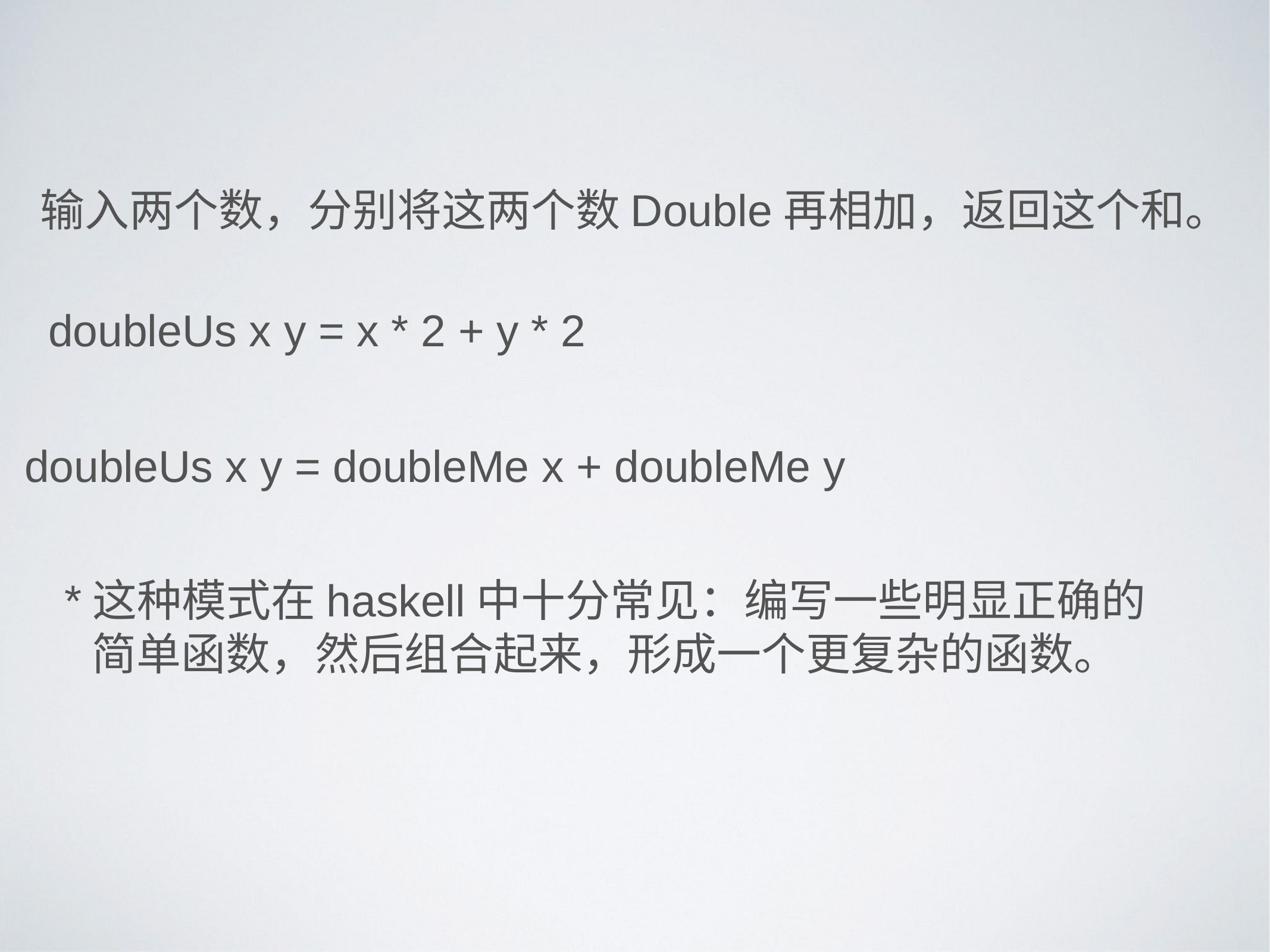

输入两个数，分别将这两个数Double再相加，返回这个和。
doubleUs x y = x * 2 + y * 2
doubleUs x y = doubleMe x + doubleMe y
*这种模式在haskell中十分常见：编写一些明显正确的
简单函数，然后组合起来，形成一个更复杂的函数。